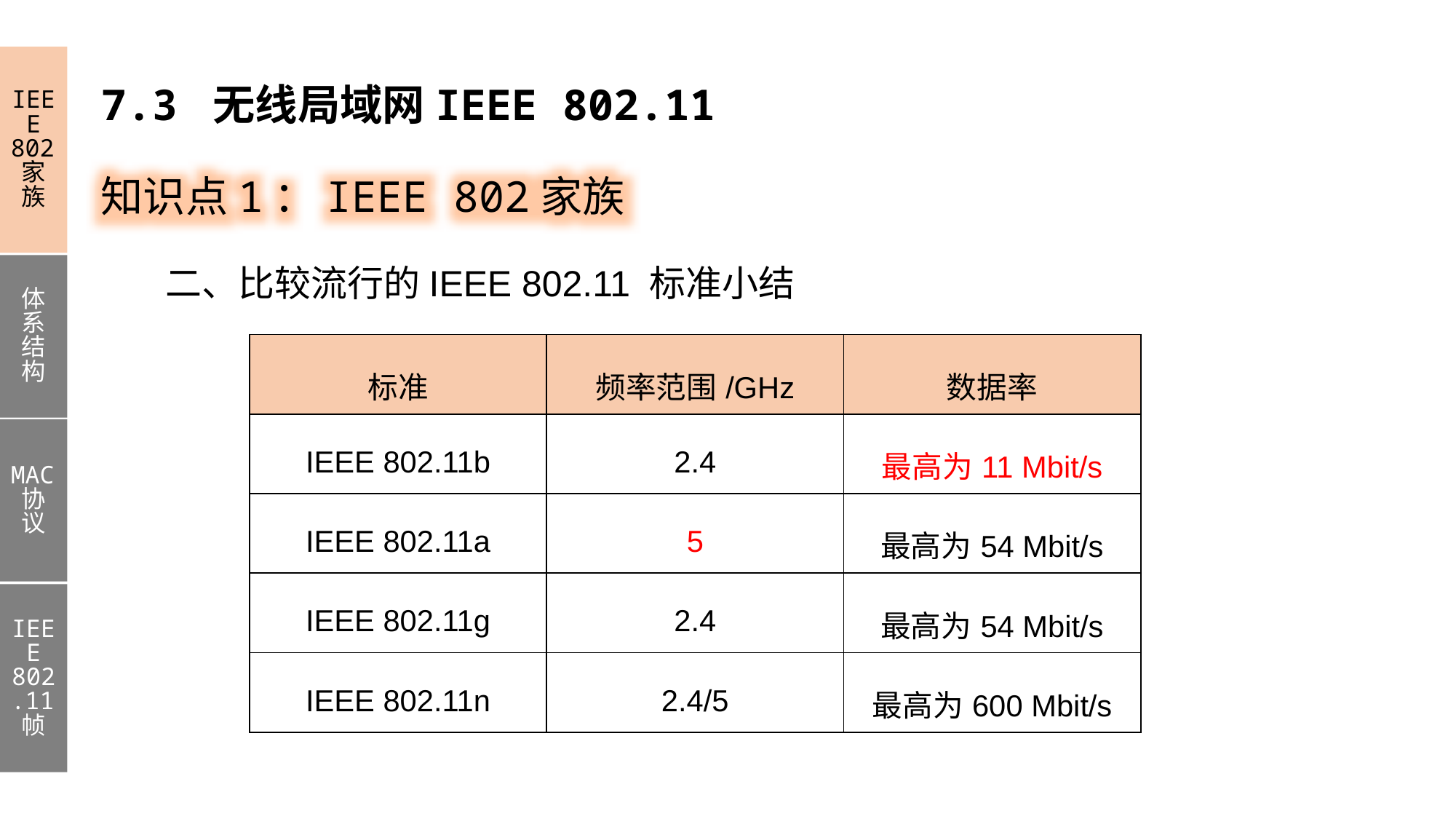

IEEE 802家族
体系结构
MAC协议
IEEE 802.11帧
7.3 无线局域网IEEE 802.11
知识点1：IEEE 802家族
二、比较流行的IEEE 802.11 标准小结
| 标准 | 频率范围/GHz | 数据率 |
| --- | --- | --- |
| IEEE 802.11b | 2.4 | 最高为11 Mbit/s |
| IEEE 802.11a | 5 | 最高为54 Mbit/s |
| IEEE 802.11g | 2.4 | 最高为54 Mbit/s |
| IEEE 802.11n | 2.4/5 | 最高为600 Mbit/s |